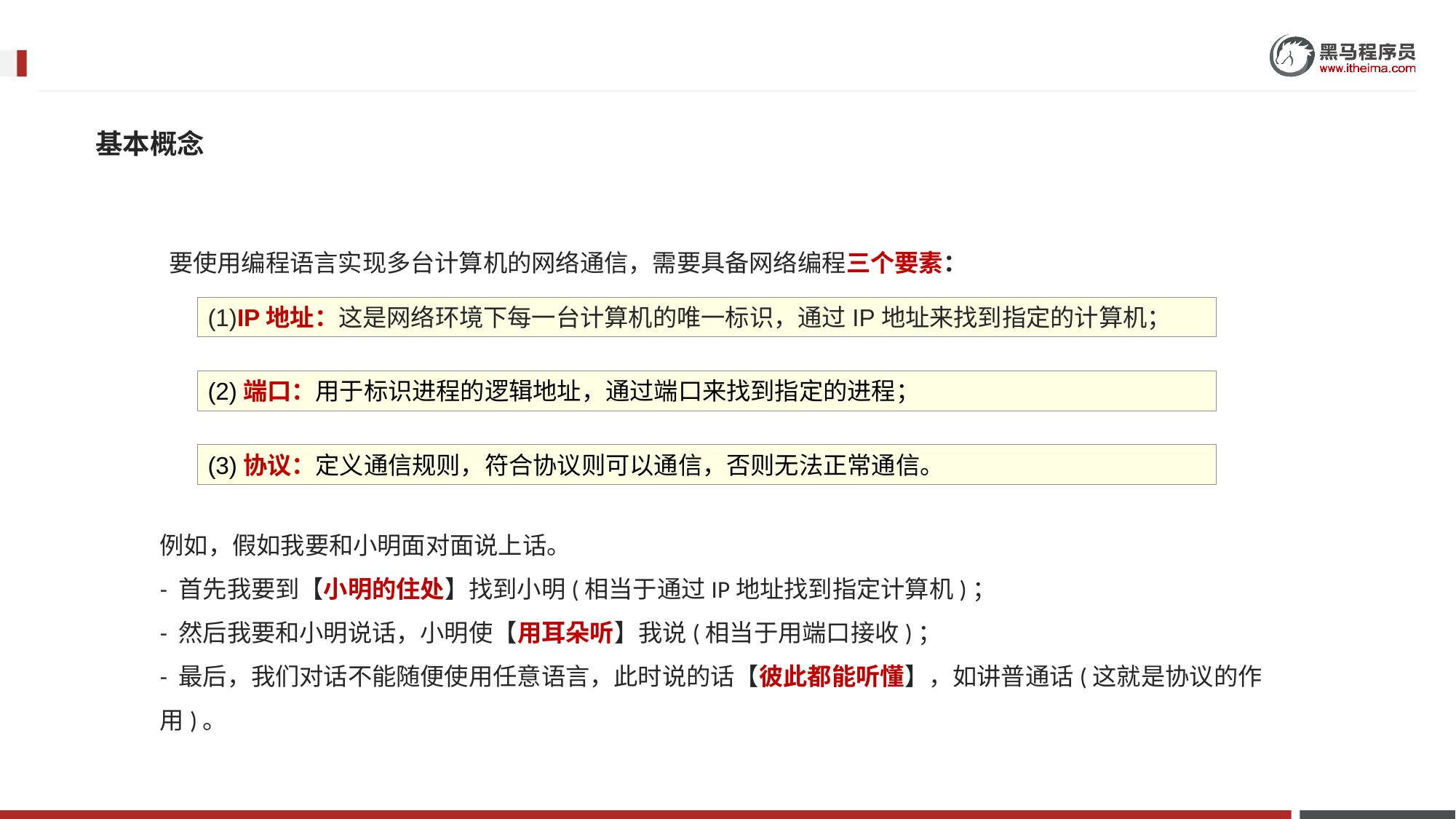

基本概念
要使用编程语言实现多台计算机的网络通信，需要具备网络编程三个要素：
(1)IP地址：这是网络环境下每一台计算机的唯一标识，通过IP地址来找到指定的计算机；
(2)端口：用于标识进程的逻辑地址，通过端口来找到指定的进程；
(3)协议：定义通信规则，符合协议则可以通信，否则无法正常通信。
例如，假如我要和小明面对面说上话。
- 首先我要到【小明的住处】找到小明(相当于通过IP地址找到指定计算机)；
- 然后我要和小明说话，小明使【用耳朵听】我说(相当于用端口接收)；
- 最后，我们对话不能随便使用任意语言，此时说的话【彼此都能听懂】，如讲普通话(这就是协议的作用)。